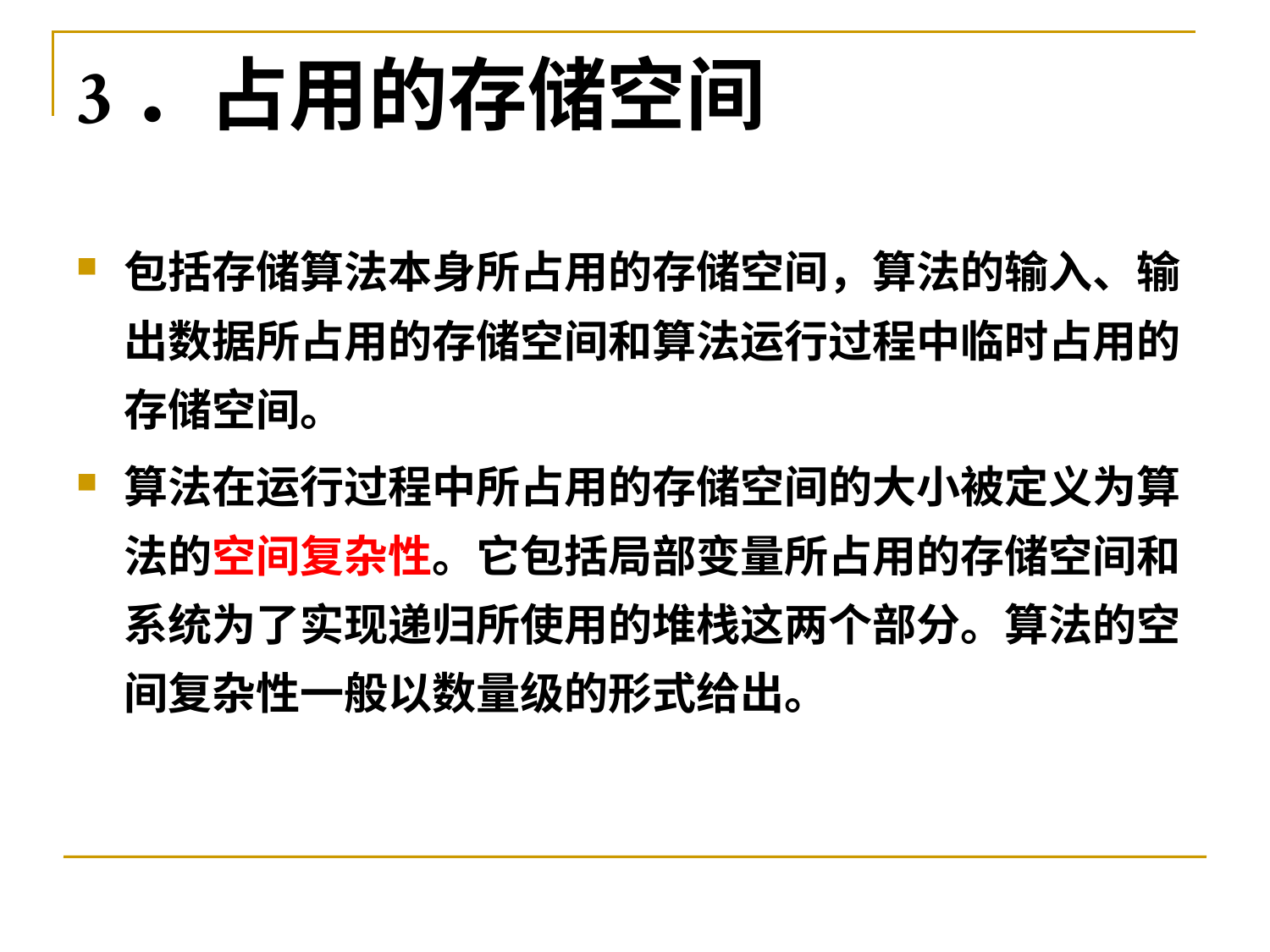

# 3．占用的存储空间
包括存储算法本身所占用的存储空间，算法的输入、输出数据所占用的存储空间和算法运行过程中临时占用的存储空间。
算法在运行过程中所占用的存储空间的大小被定义为算法的空间复杂性。它包括局部变量所占用的存储空间和系统为了实现递归所使用的堆栈这两个部分。算法的空间复杂性一般以数量级的形式给出。